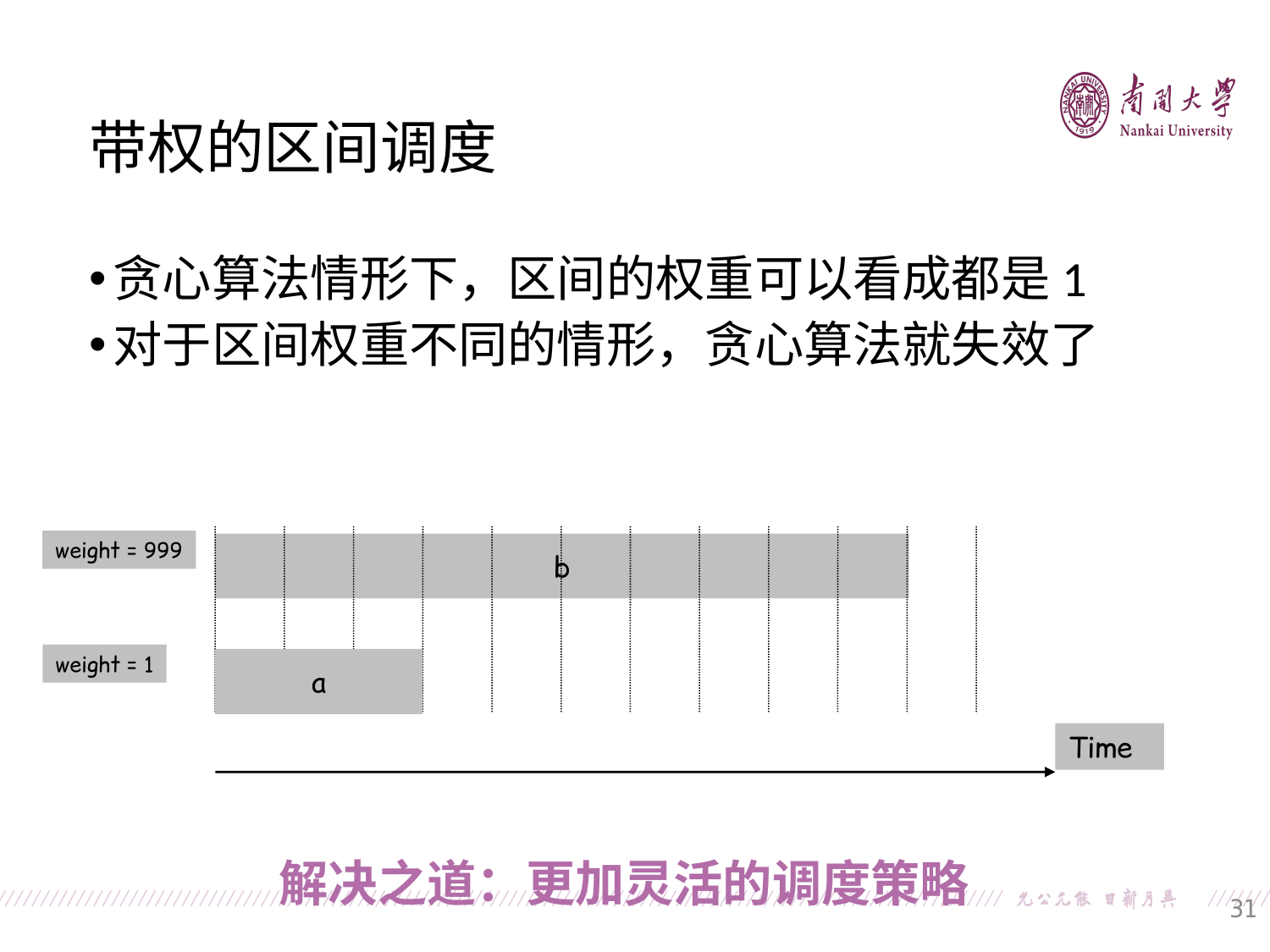

带权的区间调度
贪心算法情形下，区间的权重可以看成都是1
对于区间权重不同的情形，贪心算法就失效了
weight = 999
b

weight = 1
a
Time

解决之道：更加灵活的调度策略
31